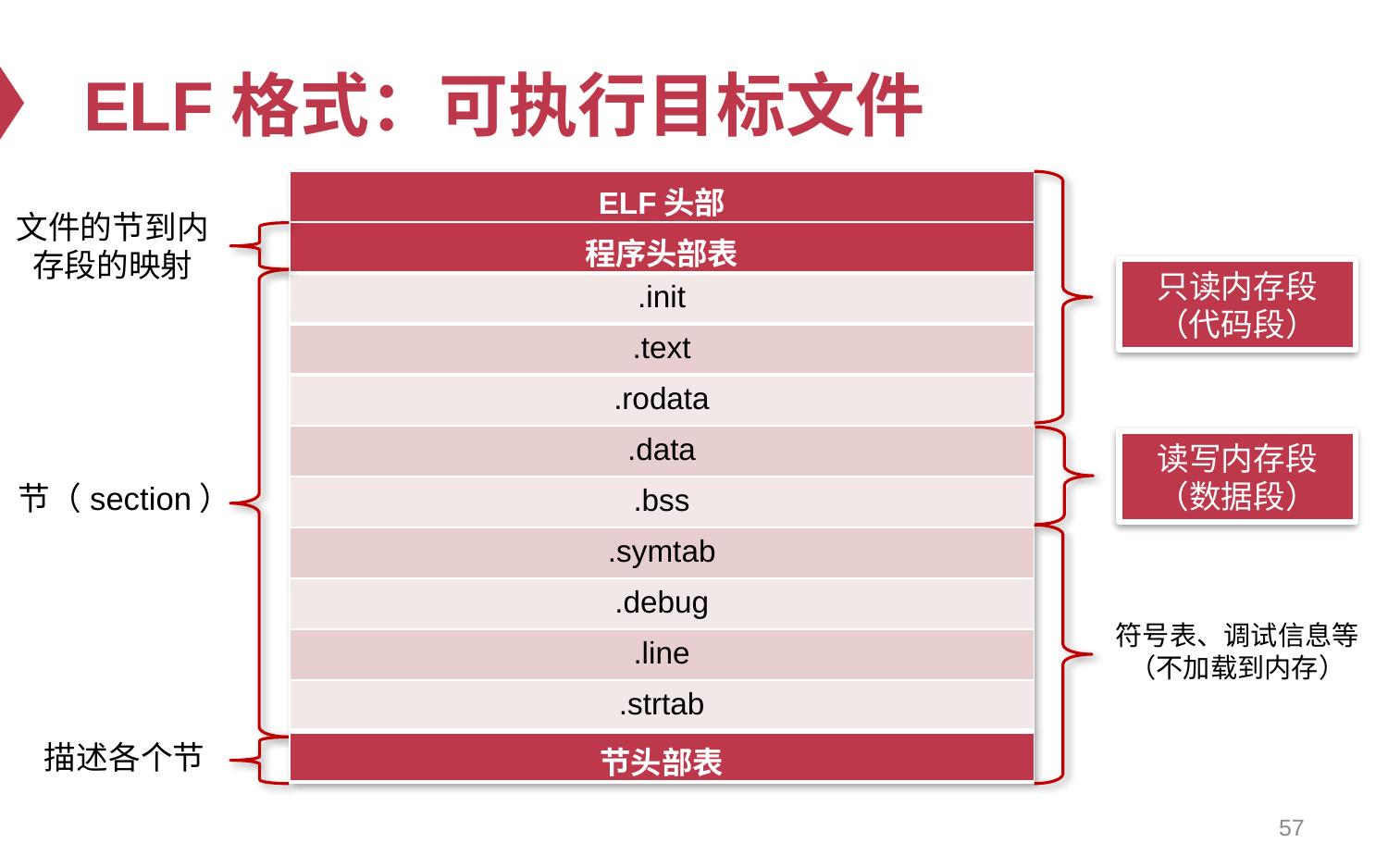

# ELF格式：可执行目标文件
| ELF头部 |
| --- |
| 程序头部表 |
| .init |
| .text |
| .rodata |
| .data |
| .bss |
| .symtab |
| .debug |
| .line |
| .strtab |
| 节头部表 |

文件的节到内存段的映射

只读内存段
（代码段）

读写内存段
（数据段）
节（section）

符号表、调试信息等
（不加载到内存）
描述各个节

57